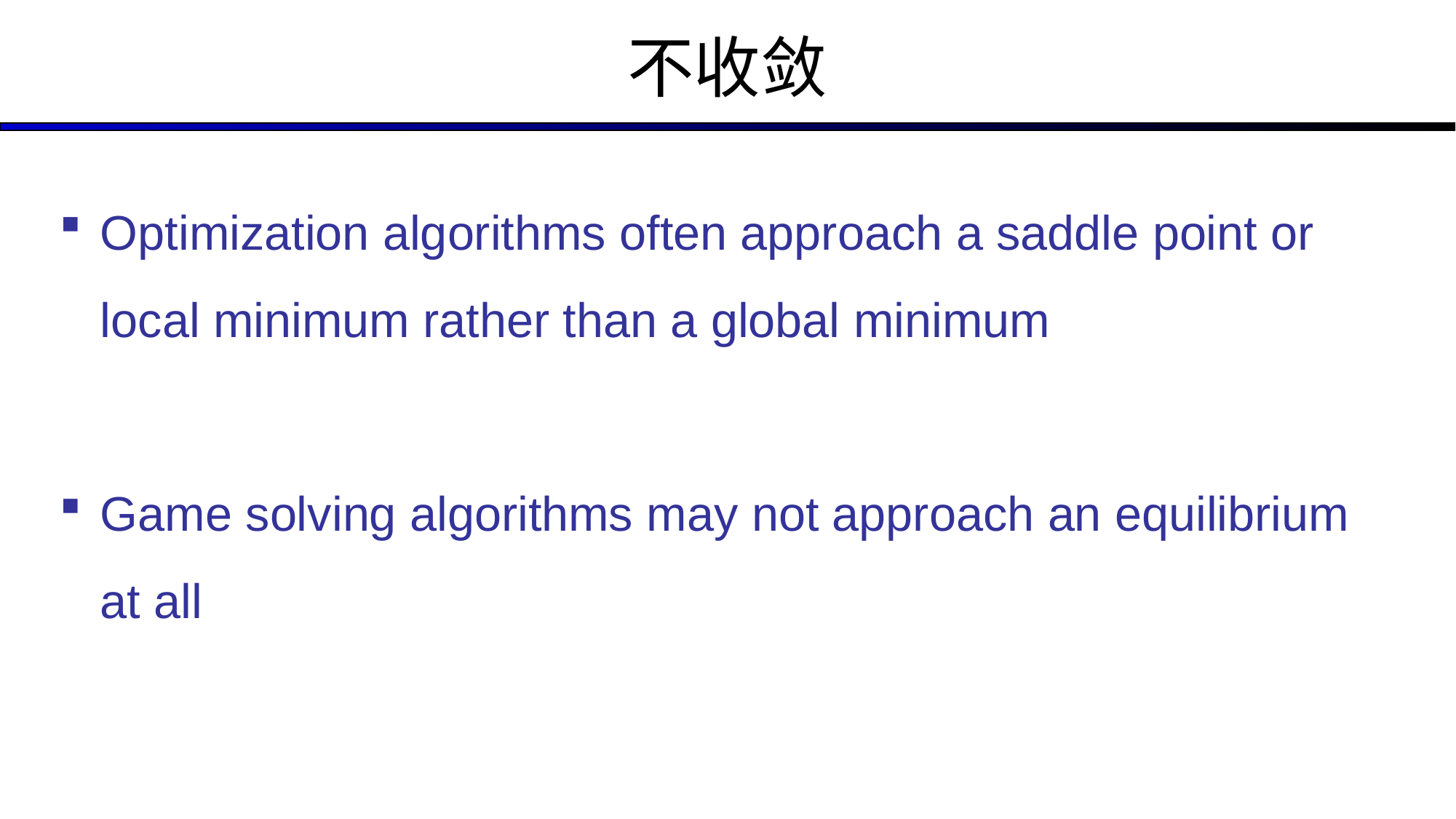

# 不收敛
Optimization algorithms often approach a saddle point or local minimum rather than a global minimum

Game solving algorithms may not approach an equilibrium at all